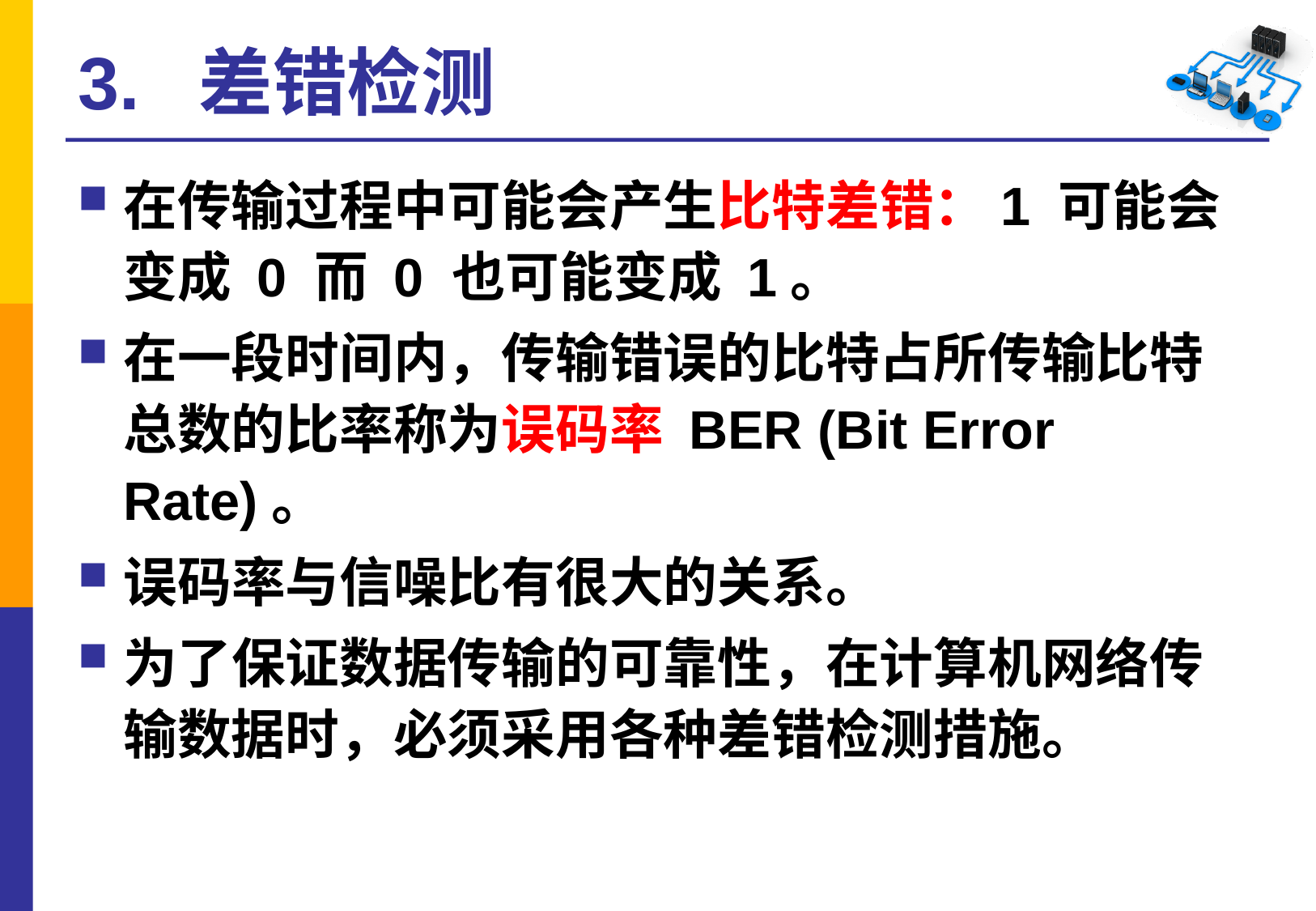

# 3.  差错检测
在传输过程中可能会产生比特差错：1 可能会变成 0 而 0 也可能变成 1。
在一段时间内，传输错误的比特占所传输比特总数的比率称为误码率 BER (Bit Error Rate)。
误码率与信噪比有很大的关系。
为了保证数据传输的可靠性，在计算机网络传输数据时，必须采用各种差错检测措施。